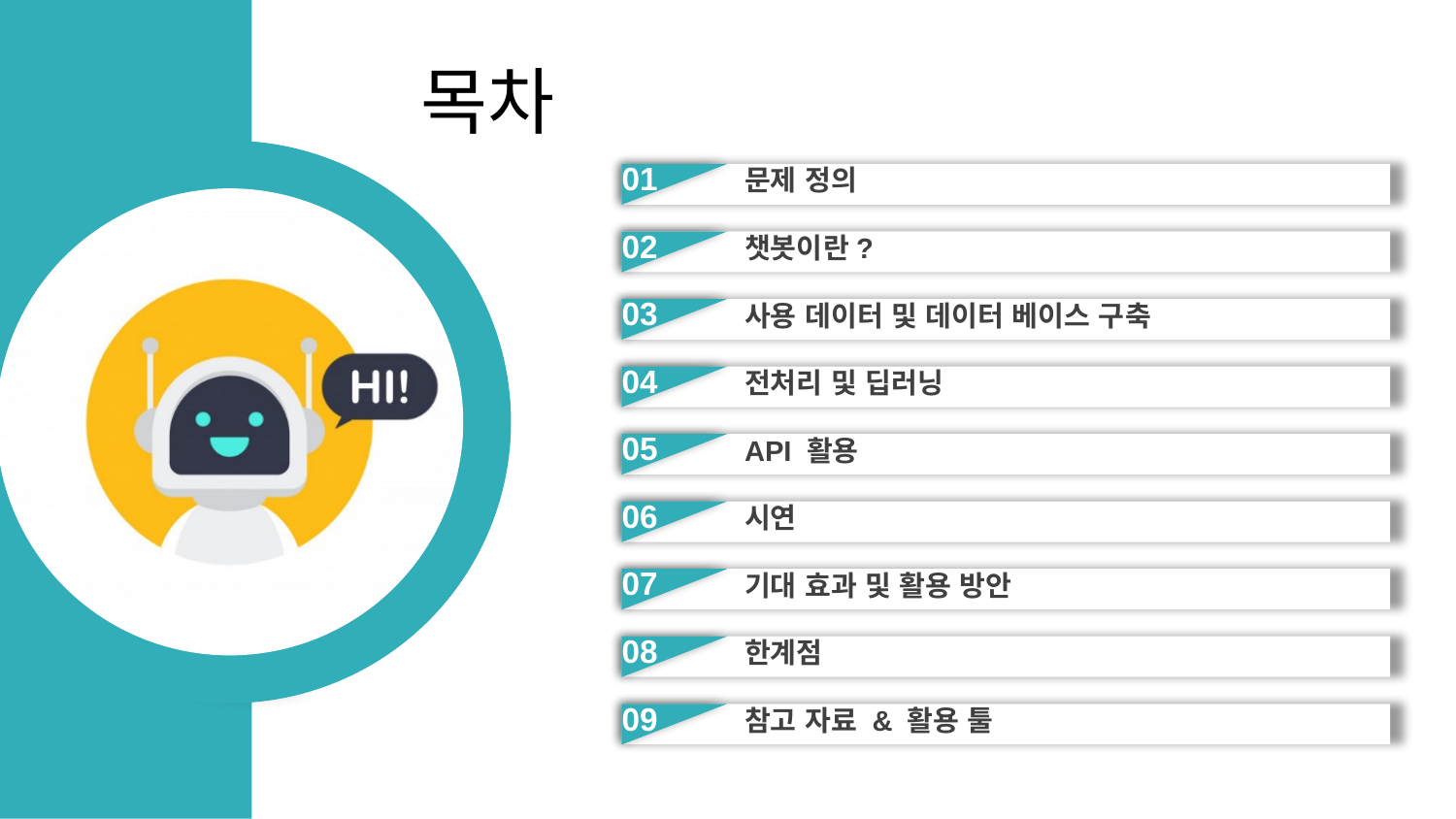

목차

01
문제 정의

02
챗봇이란?

03
사용 데이터 및 데이터 베이스 구축

04
전처리 및 딥러닝

05
API 활용

06
시연

07
기대 효과 및 활용 방안

08
한계점

09
참고 자료 & 활용 툴

04
Add Contents Title
You can simply impress your audience and add a unique zing.